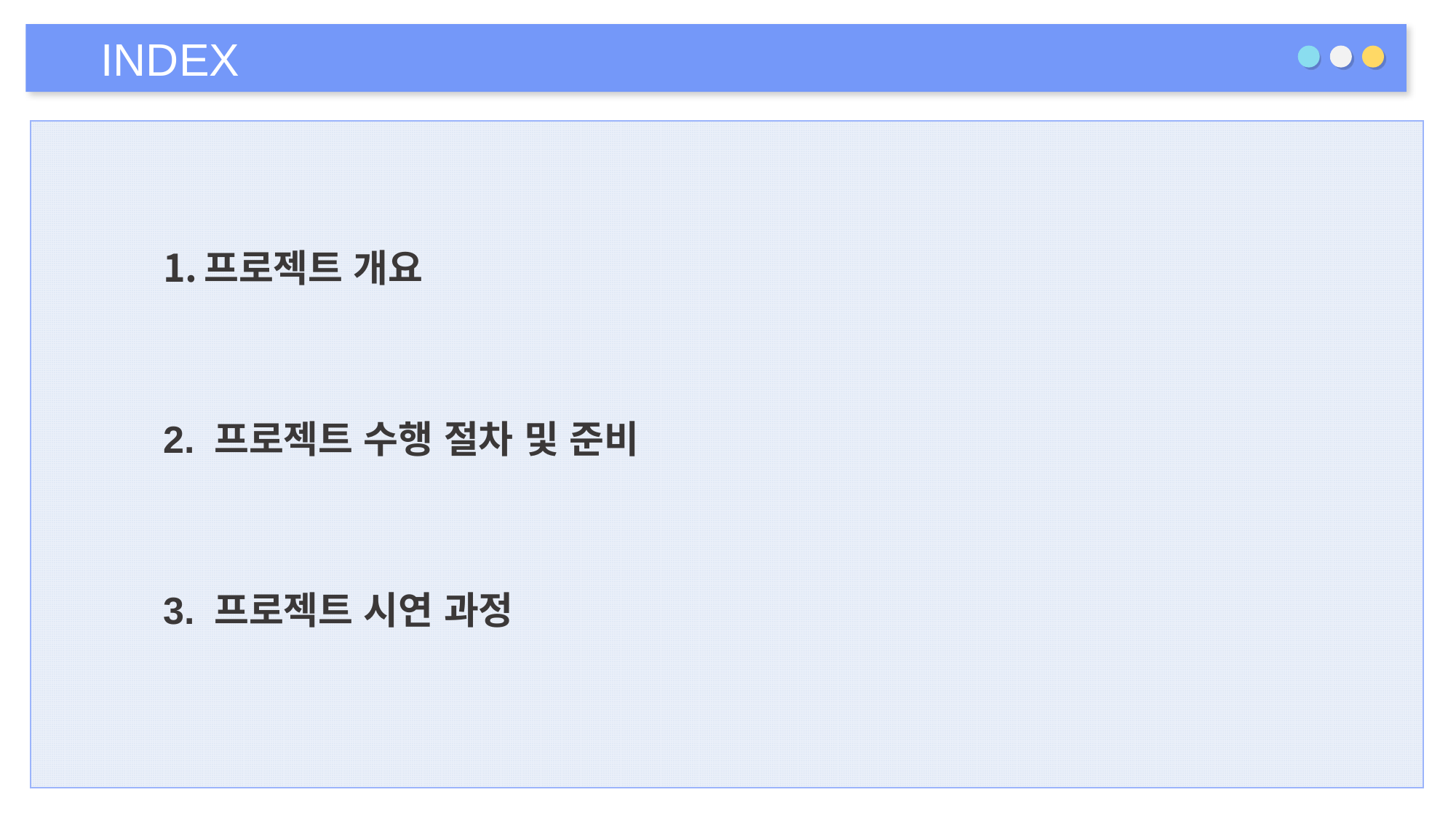

INDEX

프로젝트 개요
2. 프로젝트 수행 절차 및 준비
3. 프로젝트 시연 과정